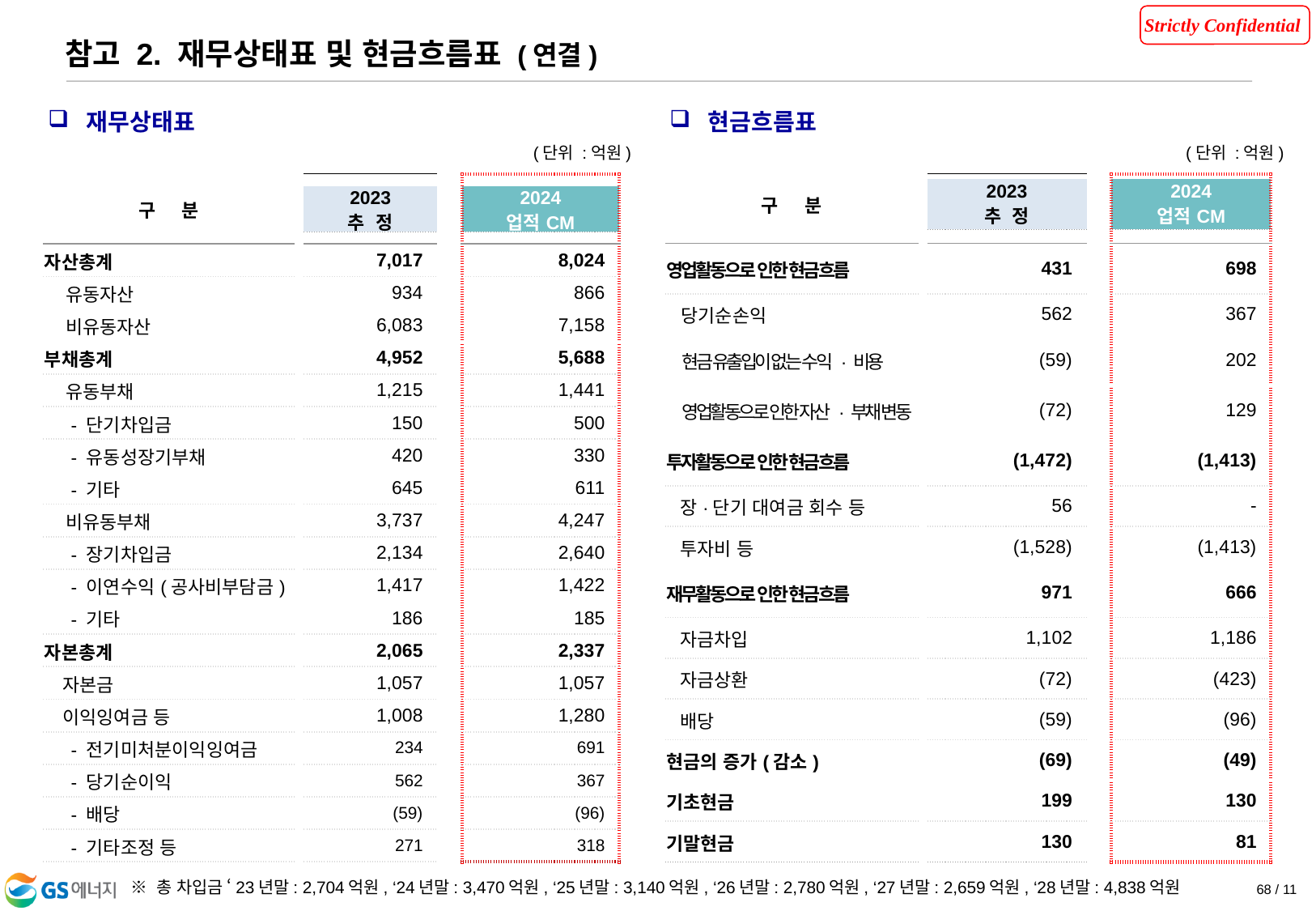

참고 2. 재무상태표 및 현금흐름표 (연결)
재무상태표
현금흐름표
(단위 :억원)
(단위 :억원)
|  |  |  |  |  |
| --- | --- | --- | --- | --- |
| 구 분 |  | 2023 추 정 |  | 2024 업적CM |
|  |  |  |  |  |
| 영업활동으로 인한 현금흐름 |  | 431 |  | 698 |
| 당기순손익 |  | 562 |  | 367 |
| 현금 유출입이 없는 수익 · 비용 |  | (59) |  | 202 |
| 영업활동으로 인한 자산 · 부채 변동 |  | (72) |  | 129 |
| 투자활동으로 인한 현금흐름 |  | (1,472) |  | (1,413) |
| 장·단기 대여금 회수 등 |  | 56 |  | - |
| 투자비 등 |  | (1,528) |  | (1,413) |
| 재무활동으로 인한 현금흐름 |  | 971 |  | 666 |
| 자금차입 |  | 1,102 |  | 1,186 |
| 자금상환 |  | (72) |  | (423) |
| 배당 |  | (59) |  | (96) |
| 현금의 증가(감소) |  | (69) |  | (49) |
| 기초현금 |  | 199 |  | 130 |
| 기말현금 |  | 130 |  | 81 |
|  |  |  |  |  |
| --- | --- | --- | --- | --- |
| 구     분 |  | 2023 추  정 |  | 2024 업적CM |
|  |  |  |  |  |
| 자산총계 |  | 7,017 |  | 8,024 |
| 유동자산 |  | 934 |  | 866 |
| 비유동자산 |  | 6,083 |  | 7,158 |
| 부채총계 |  | 4,952 |  | 5,688 |
| 유동부채 |  | 1,215 |  | 1,441 |
| - 단기차입금 |  | 150 |  | 500 |
| - 유동성장기부채 |  | 420 |  | 330 |
| - 기타 |  | 645 |  | 611 |
| 비유동부채 |  | 3,737 |  | 4,247 |
| - 장기차입금 |  | 2,134 |  | 2,640 |
| - 이연수익(공사비부담금) |  | 1,417 |  | 1,422 |
| - 기타 |  | 186 |  | 185 |
| 자본총계 |  | 2,065 |  | 2,337 |
| 자본금 |  | 1,057 |  | 1,057 |
| 이익잉여금 등 |  | 1,008 |  | 1,280 |
| - 전기미처분이익잉여금 |  | 234 |  | 691 |
| - 당기순이익 |  | 562 |  | 367 |
| - 배당 |  | (59) |  | (96) |
| - 기타조정 등 |  | 271 |  | 318 |
※ 총 차입금 ‘23년말: 2,704억원, ‘24년말: 3,470억원, ‘25년말: 3,140억원, ‘26년말: 2,780억원, ‘27년말: 2,659억원, ‘28년말: 4,838억원